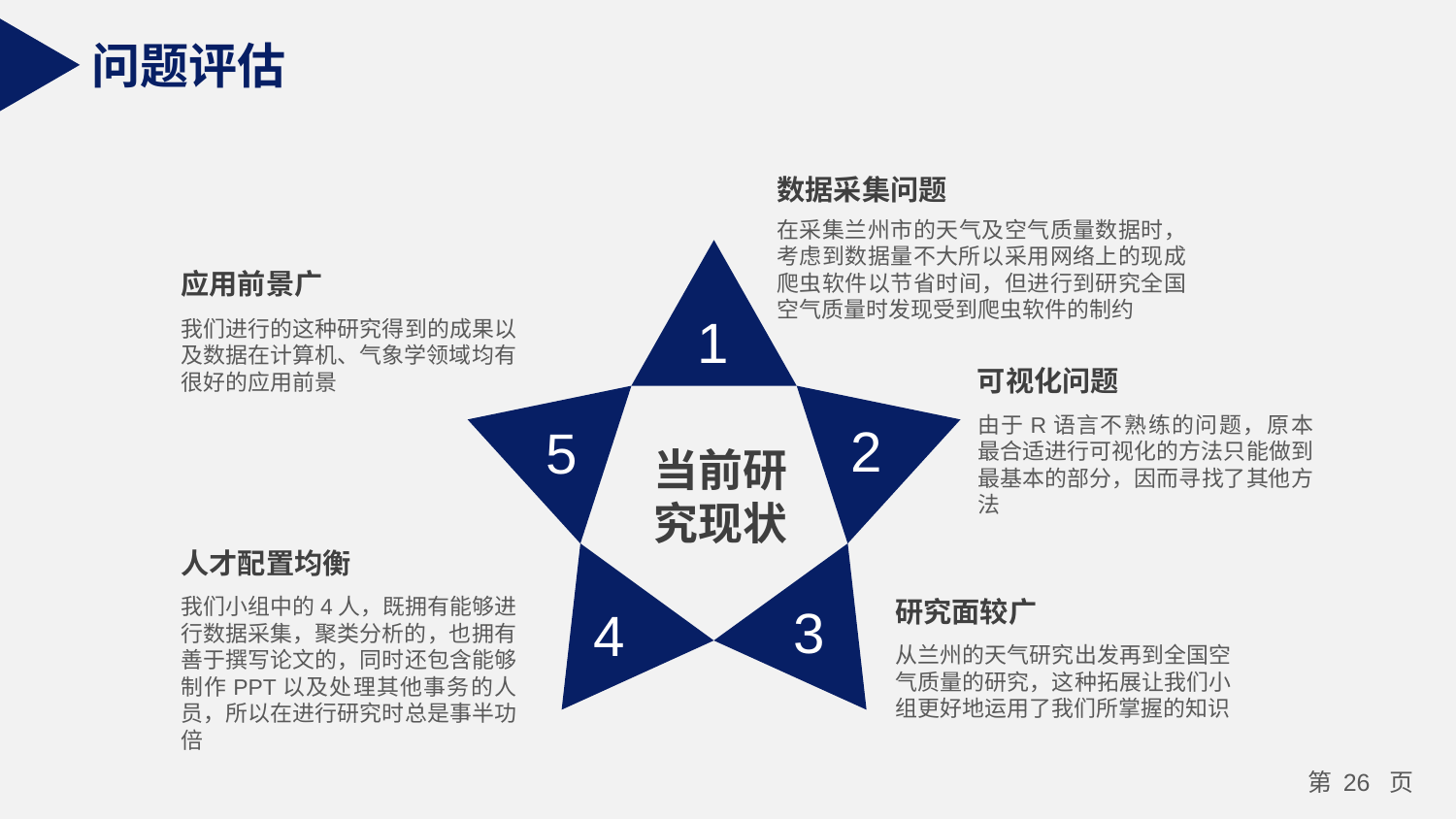

问题评估
数据采集问题
在采集兰州市的天气及空气质量数据时，考虑到数据量不大所以采用网络上的现成爬虫软件以节省时间，但进行到研究全国空气质量时发现受到爬虫软件的制约

应用前景广
1
我们进行的这种研究得到的成果以及数据在计算机、气象学领域均有很好的应用前景
可视化问题

由于R语言不熟练的问题，原本最合适进行可视化的方法只能做到最基本的部分，因而寻找了其他方法
2
5
当前研究现状

人才配置均衡
我们小组中的4人，既拥有能够进行数据采集，聚类分析的，也拥有善于撰写论文的，同时还包含能够制作PPT以及处理其他事务的人员，所以在进行研究时总是事半功倍
研究面较广
3
4
从兰州的天气研究出发再到全国空气质量的研究，这种拓展让我们小组更好地运用了我们所掌握的知识